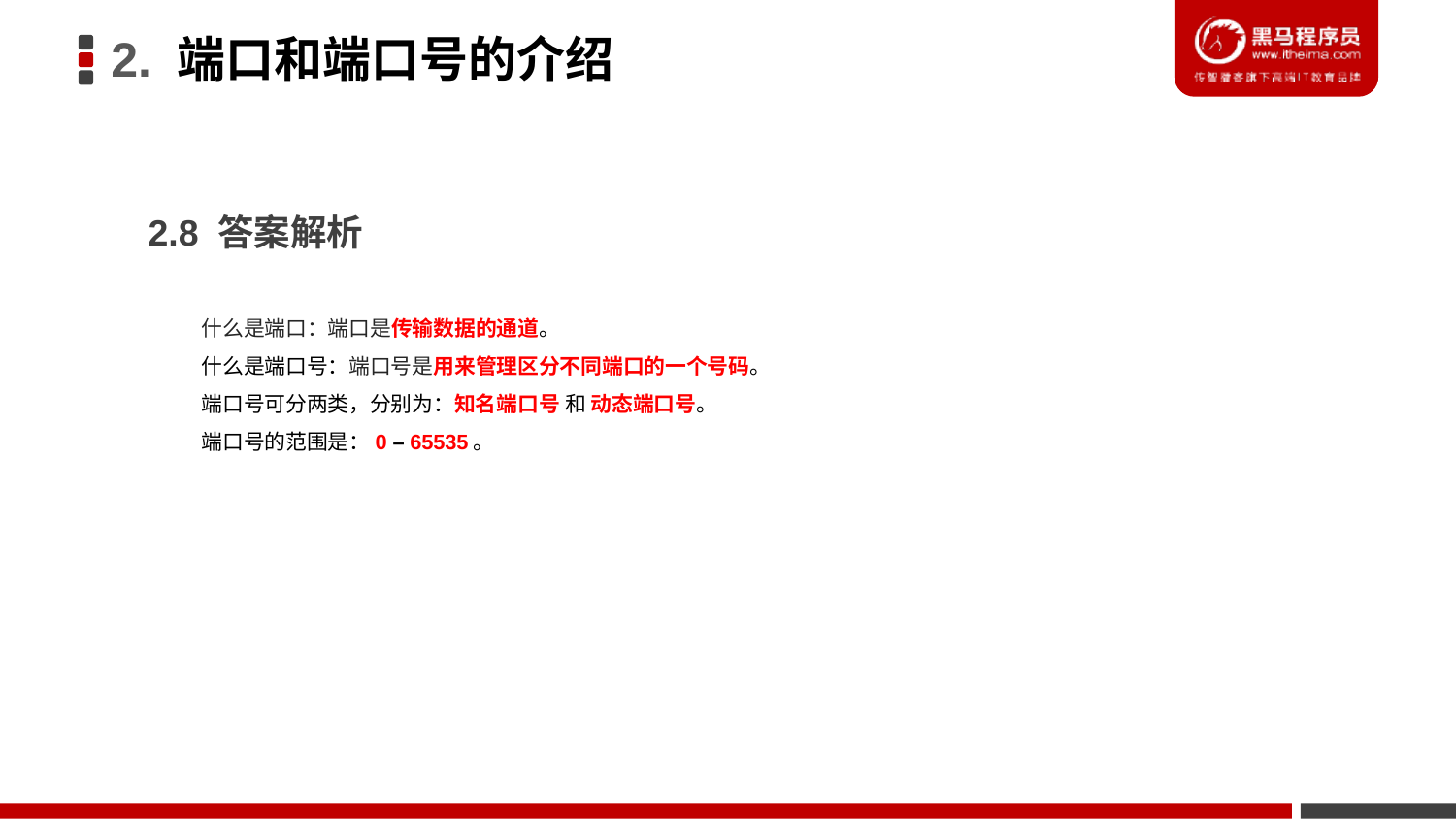

2. 端口和端口号的介绍
2.8 答案解析
什么是端口：端口是传输数据的通道。
什么是端口号：端口号是用来管理区分不同端口的一个号码。
端口号可分两类，分别为：知名端口号 和 动态端口号。
端口号的范围是：0 – 65535。